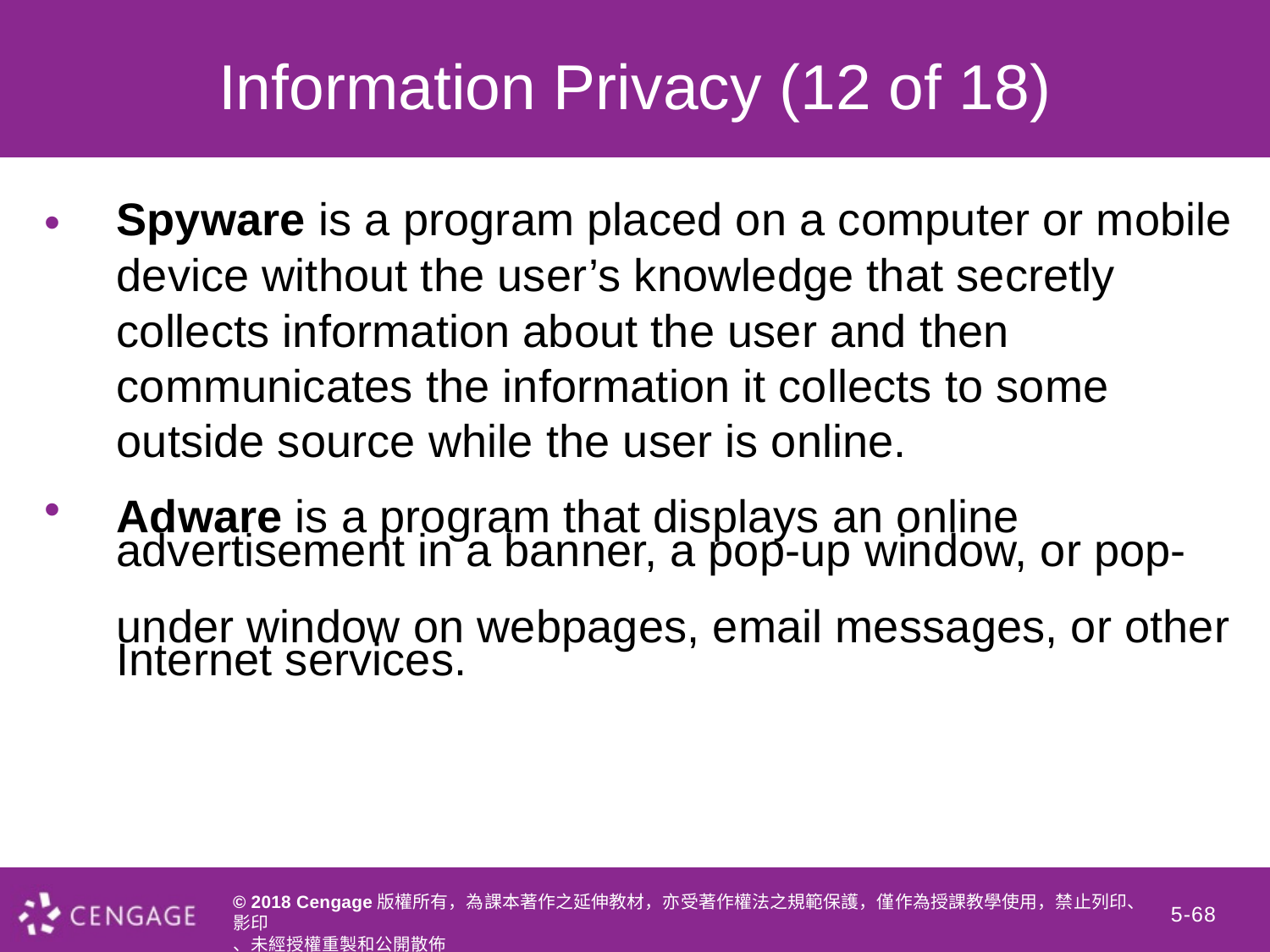

Information Privacy (12 of 18)
•
Spyware is a program placed on a computer or mobile device without the user’s knowledge that secretly collects information about the user and then communicates the information it collects to some outside source while the user is online.
Adware is a program that displays an online
advertisement in a banner, a pop-up window, or pop-
under window on webpages, email messages, or other
Internet services.
•

© 2018 Cengage版權所有，為課本著作之延伸教材，亦受著作權法之規範保護，僅作為授課教學使用，禁止列印、影印
、未經授權重製和公開散佈
5-68